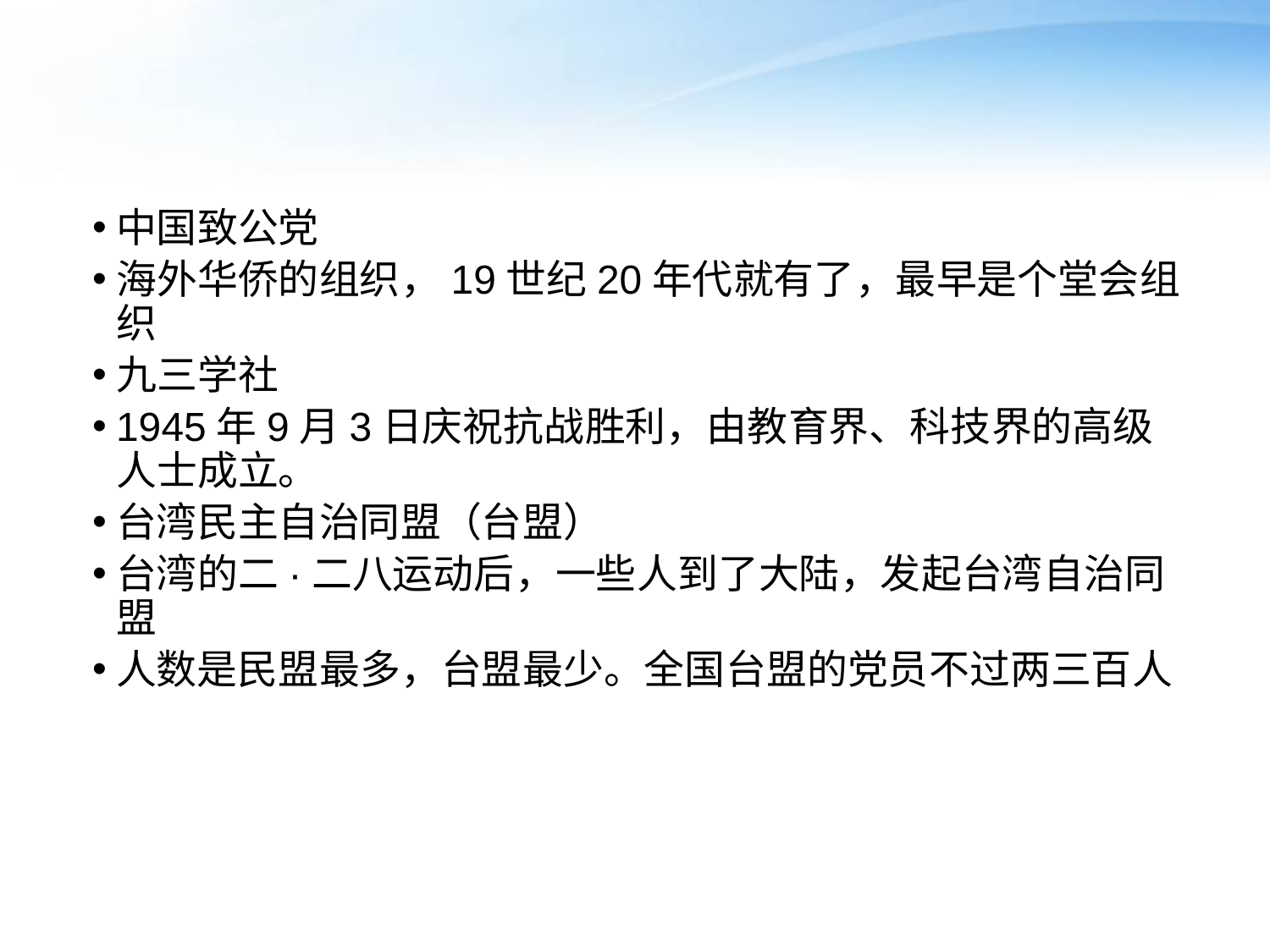

#
中国致公党
海外华侨的组织，19世纪20年代就有了，最早是个堂会组织
九三学社
1945年9月3日庆祝抗战胜利，由教育界、科技界的高级人士成立。
台湾民主自治同盟（台盟）
台湾的二·二八运动后，一些人到了大陆，发起台湾自治同盟
人数是民盟最多，台盟最少。全国台盟的党员不过两三百人